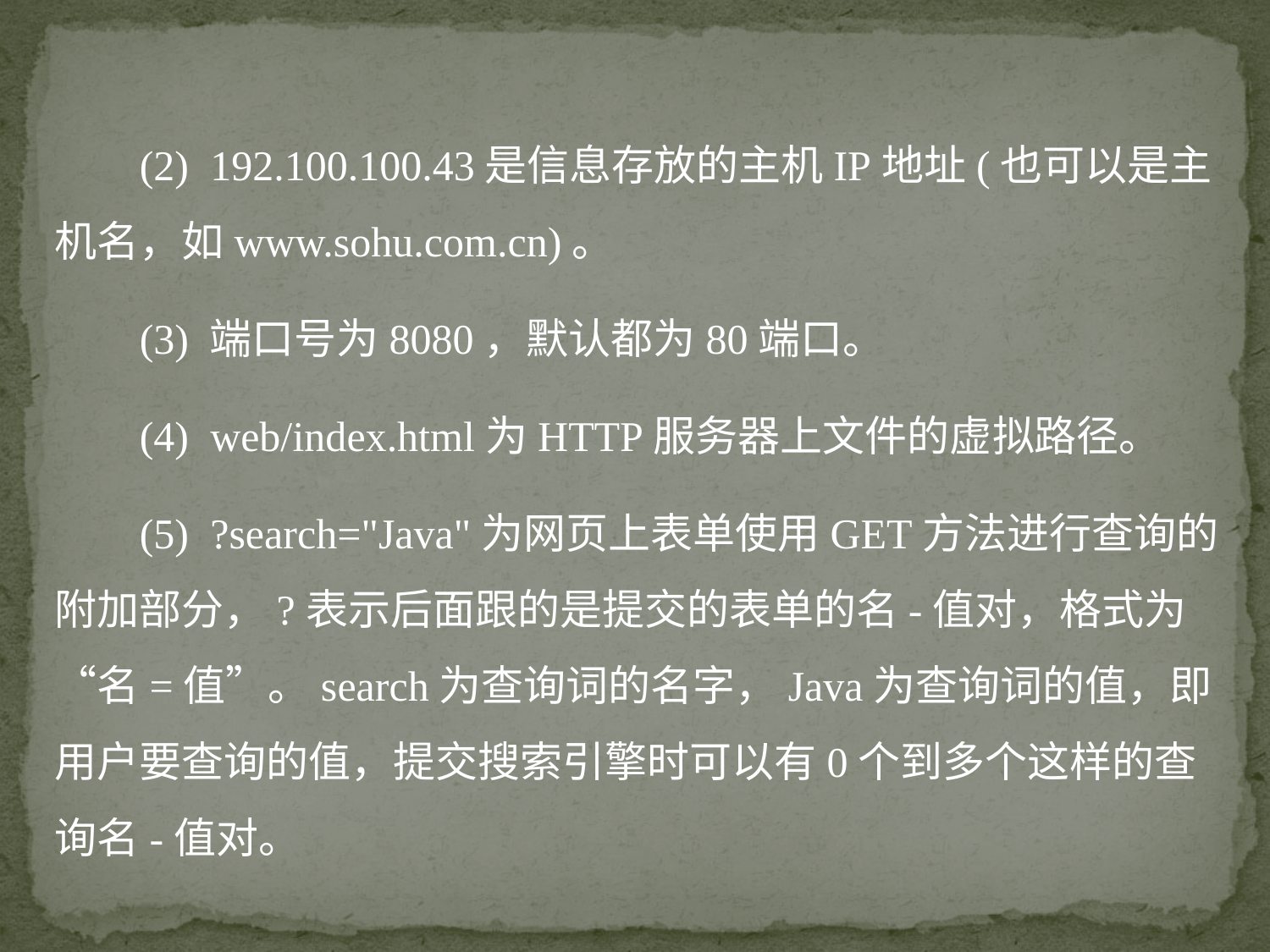

(2)  192.100.100.43是信息存放的主机IP地址(也可以是主机名，如www.sohu.com.cn)。
        (3) 端口号为8080，默认都为80端口。
        (4)  web/index.html为HTTP服务器上文件的虚拟路径。
        (5)  ?search="Java"为网页上表单使用GET方法进行查询的附加部分，?表示后面跟的是提交的表单的名-值对，格式为“名=值”。search为查询词的名字，Java为查询词的值，即用户要查询的值，提交搜索引擎时可以有0个到多个这样的查询名-值对。